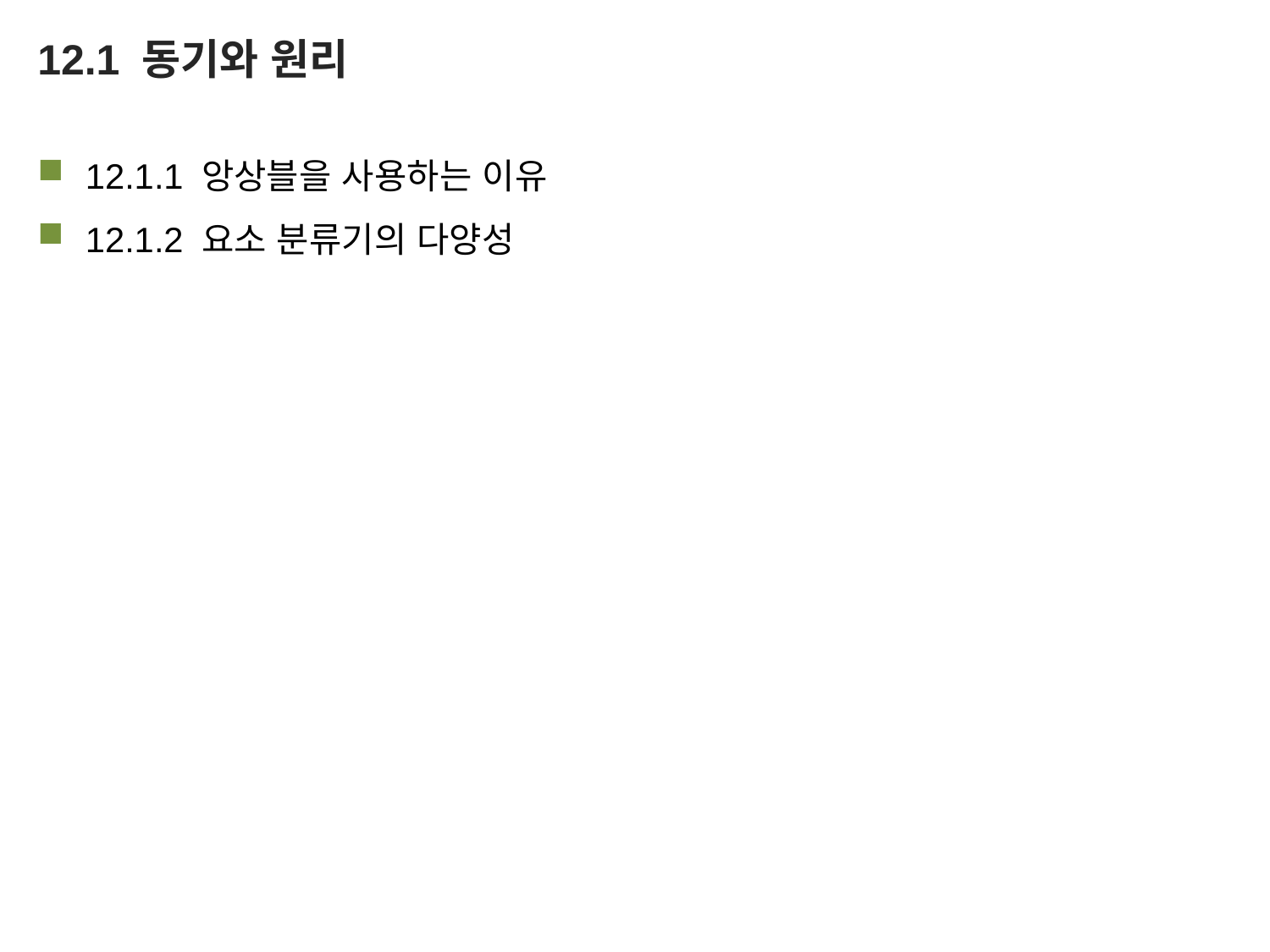

# 12.1 동기와 원리
12.1.1 앙상블을 사용하는 이유
12.1.2 요소 분류기의 다양성